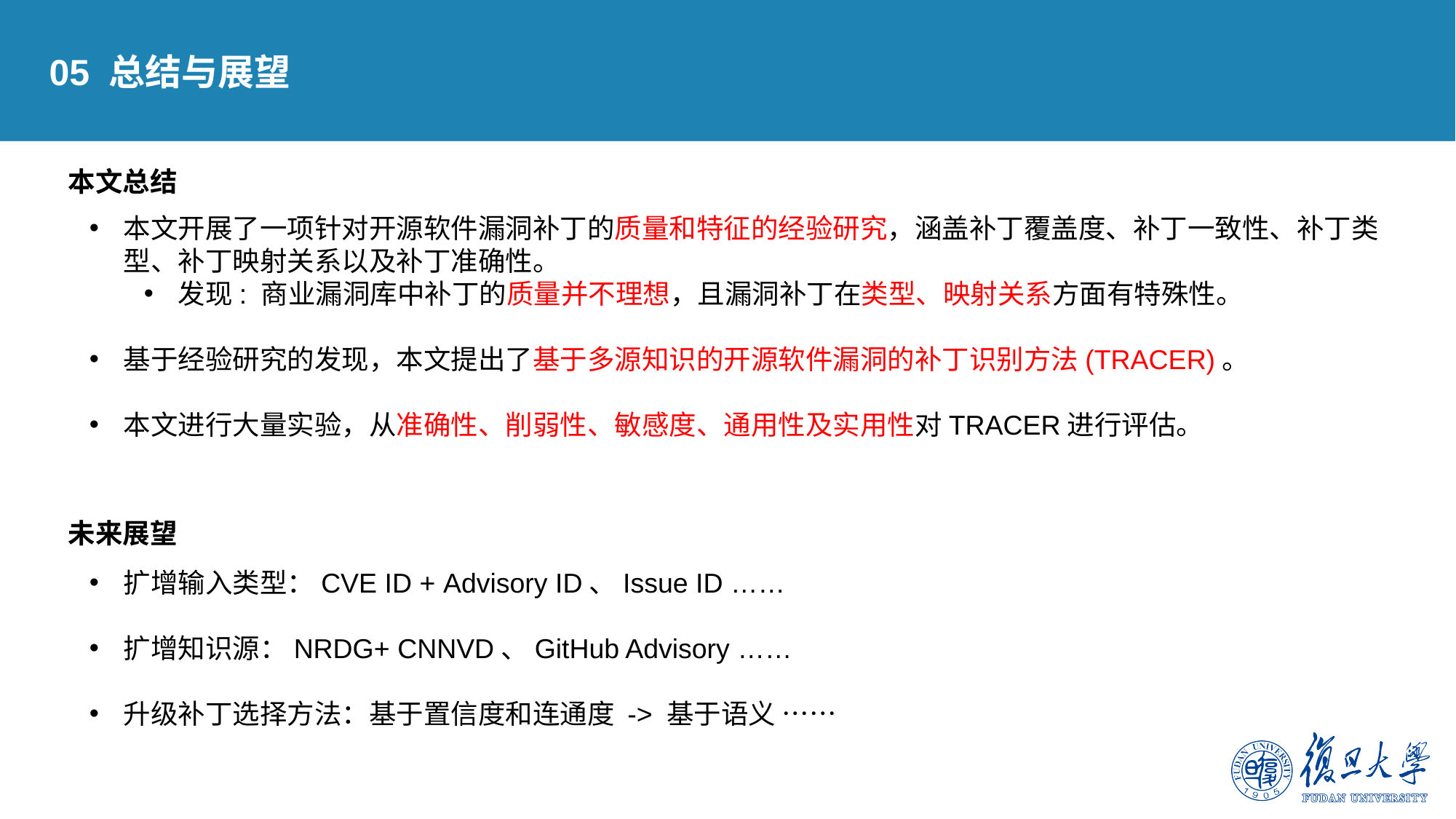

05 总结与展望
本文总结
本文开展了一项针对开源软件漏洞补丁的质量和特征的经验研究，涵盖补丁覆盖度、补丁一致性、补丁类型、补丁映射关系以及补丁准确性。
发现: 商业漏洞库中补丁的质量并不理想，且漏洞补丁在类型、映射关系方面有特殊性。
基于经验研究的发现，本文提出了基于多源知识的开源软件漏洞的补丁识别方法(TRACER)。
本文进行大量实验，从准确性、削弱性、敏感度、通用性及实用性对TRACER进行评估。
未来展望
扩增输入类型：CVE ID + Advisory ID、Issue ID ……
扩增知识源：NRDG+ CNNVD、GitHub Advisory ……
升级补丁选择方法：基于置信度和连通度 -> 基于语义 ……